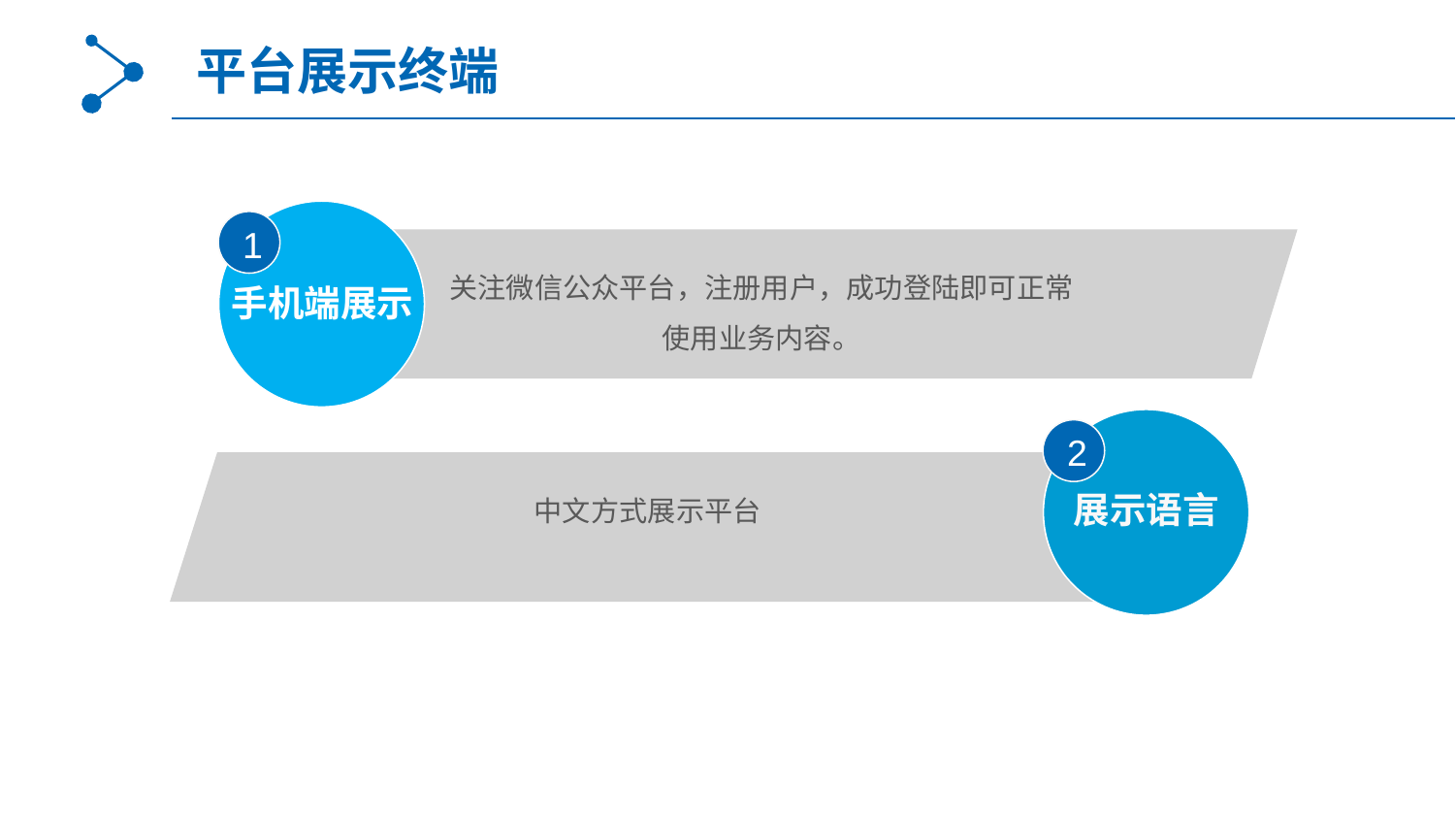

平台展示终端

1

关注微信公众平台，注册用户，成功登陆即可正常使用业务内容。
手机端展示

2

中文方式展示平台
展示语言